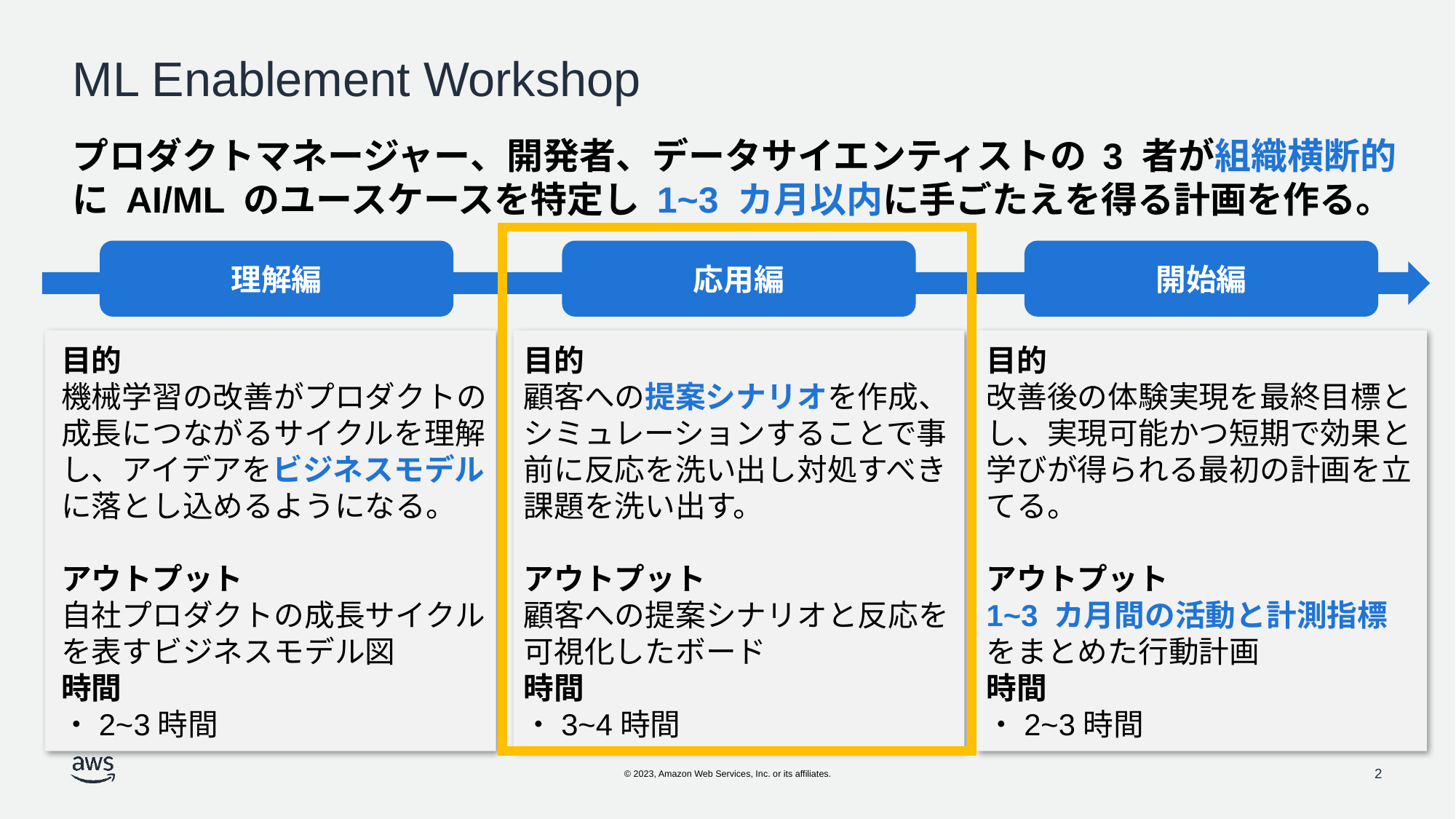

# ML Enablement Workshop
プロダクトマネージャー、開発者、データサイエンティストの 3 者が組織横断的に AI/ML のユースケースを特定し 1~3 カ月以内に手ごたえを得る計画を作る。

理解編
応用編
開始編

目的
機械学習の改善がプロダクトの成長につながるサイクルを理解し、アイデアをビジネスモデルに落とし込めるようになる。

アウトプット
自社プロダクトの成長サイクルを表すビジネスモデル図
時間
・2~3時間
目的
顧客への提案シナリオを作成、シミュレーションすることで事前に反応を洗い出し対処すべき課題を洗い出す。

アウトプット
顧客への提案シナリオと反応を可視化したボード
時間
・3~4時間
目的
改善後の体験実現を最終目標とし、実現可能かつ短期で効果と学びが得られる最初の計画を立てる。

アウトプット
1~3 カ月間の活動と計測指標をまとめた行動計画
時間
・2~3時間
2